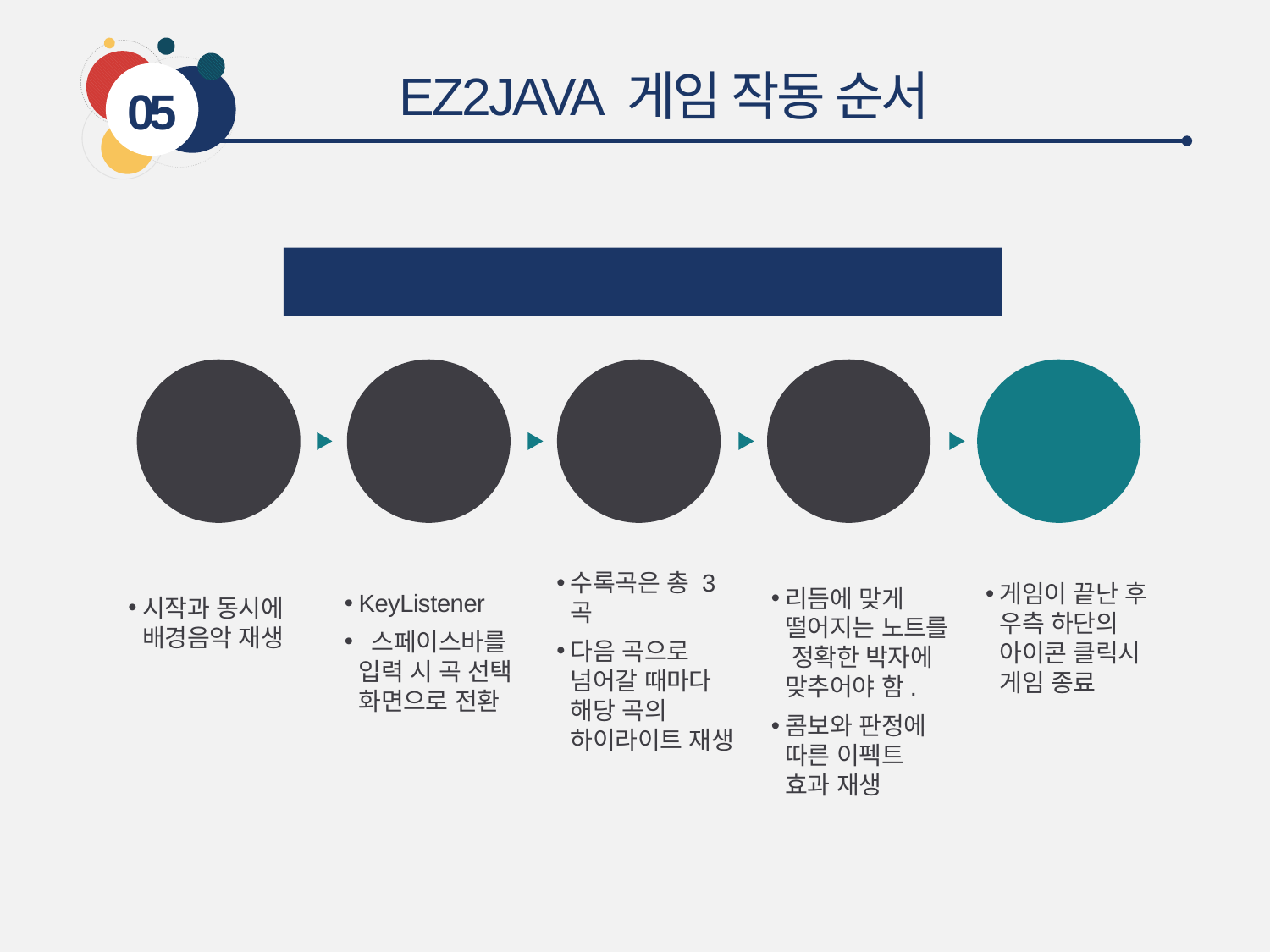

EZ2JAVA 게임 작동 순서
05

EZ2JAVA 게임 작동 순서
게임 시작
타이틀 화면
곡 선택 화면
게임 화면
게임 종료

시작과 동시에 배경음악 재생

수록곡은 총 3곡
다음 곡으로 넘어갈 때마다 해당 곡의 하이라이트 재생
게임이 끝난 후 우측 하단의 아이콘 클릭시 게임 종료
KeyListener
 스페이스바를 입력 시 곡 선택 화면으로 전환
리듬에 맞게 떨어지는 노트를  정확한 박자에 맞추어야 함.
콤보와 판정에 따른 이펙트 효과 재생